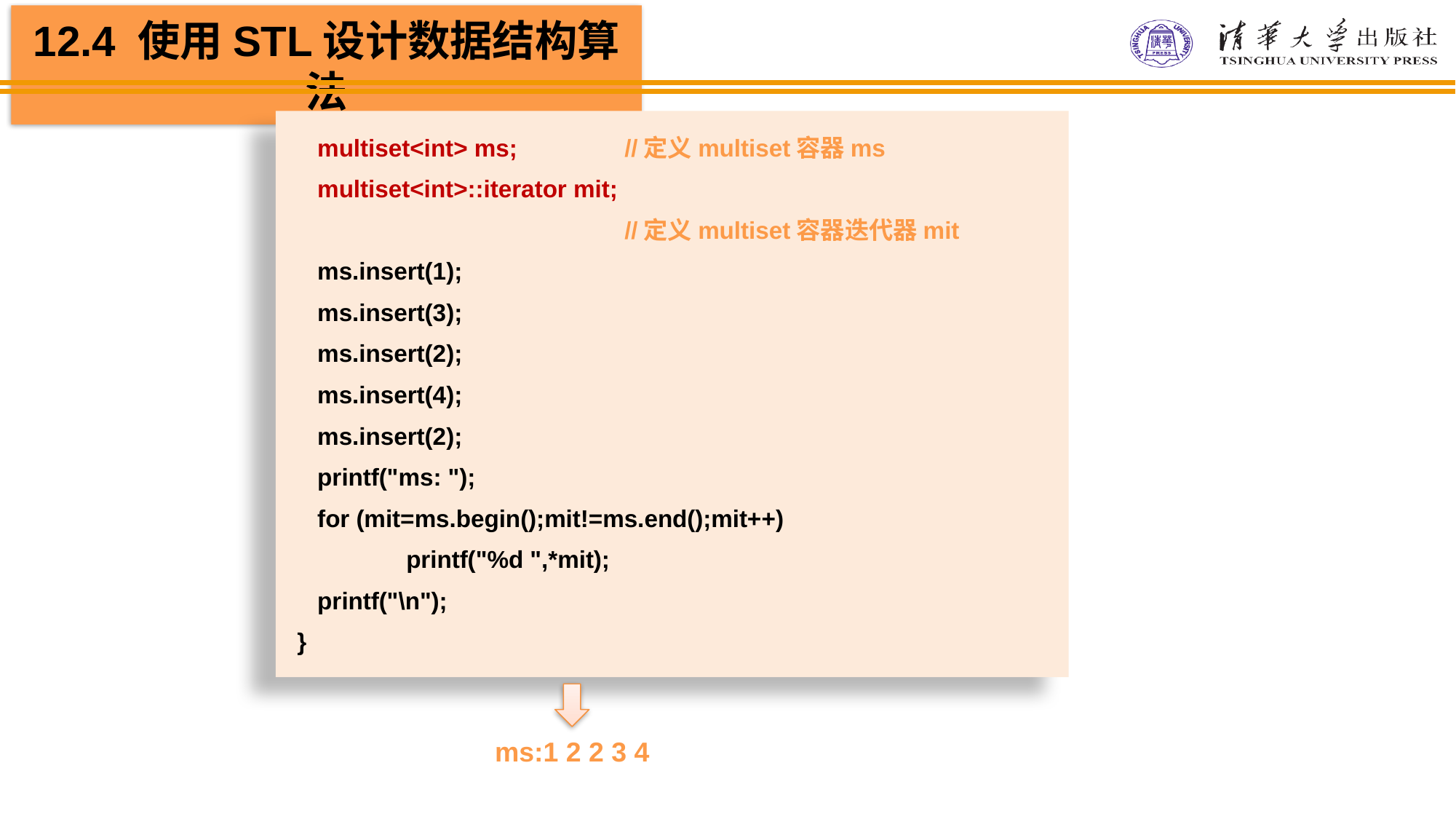

multiset<int> ms;	//定义multiset容器ms
   multiset<int>::iterator mit;
			//定义multiset容器迭代器mit
   ms.insert(1);
   ms.insert(3);
   ms.insert(2);
   ms.insert(4);
   ms.insert(2);
   printf("ms: ");
   for (mit=ms.begin();mit!=ms.end();mit++)
	printf("%d ",*mit);
   printf("\n");
}

ms:1 2 2 3 4